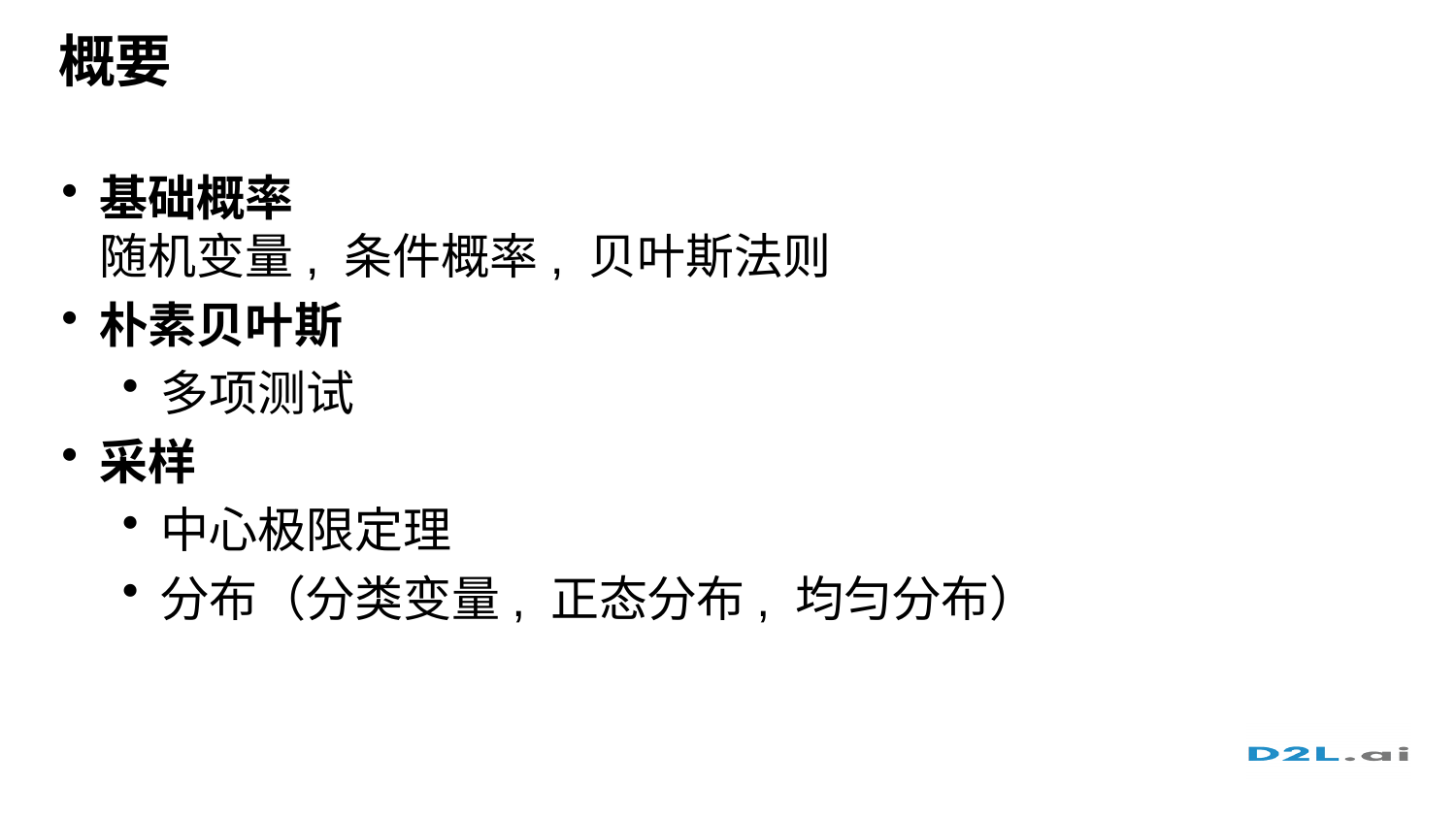

# 概要
基础概率
随机变量, 条件概率, 贝叶斯法则
朴素贝叶斯
多项测试
采样
中心极限定理
分布（分类变量, 正态分布, 均匀分布）